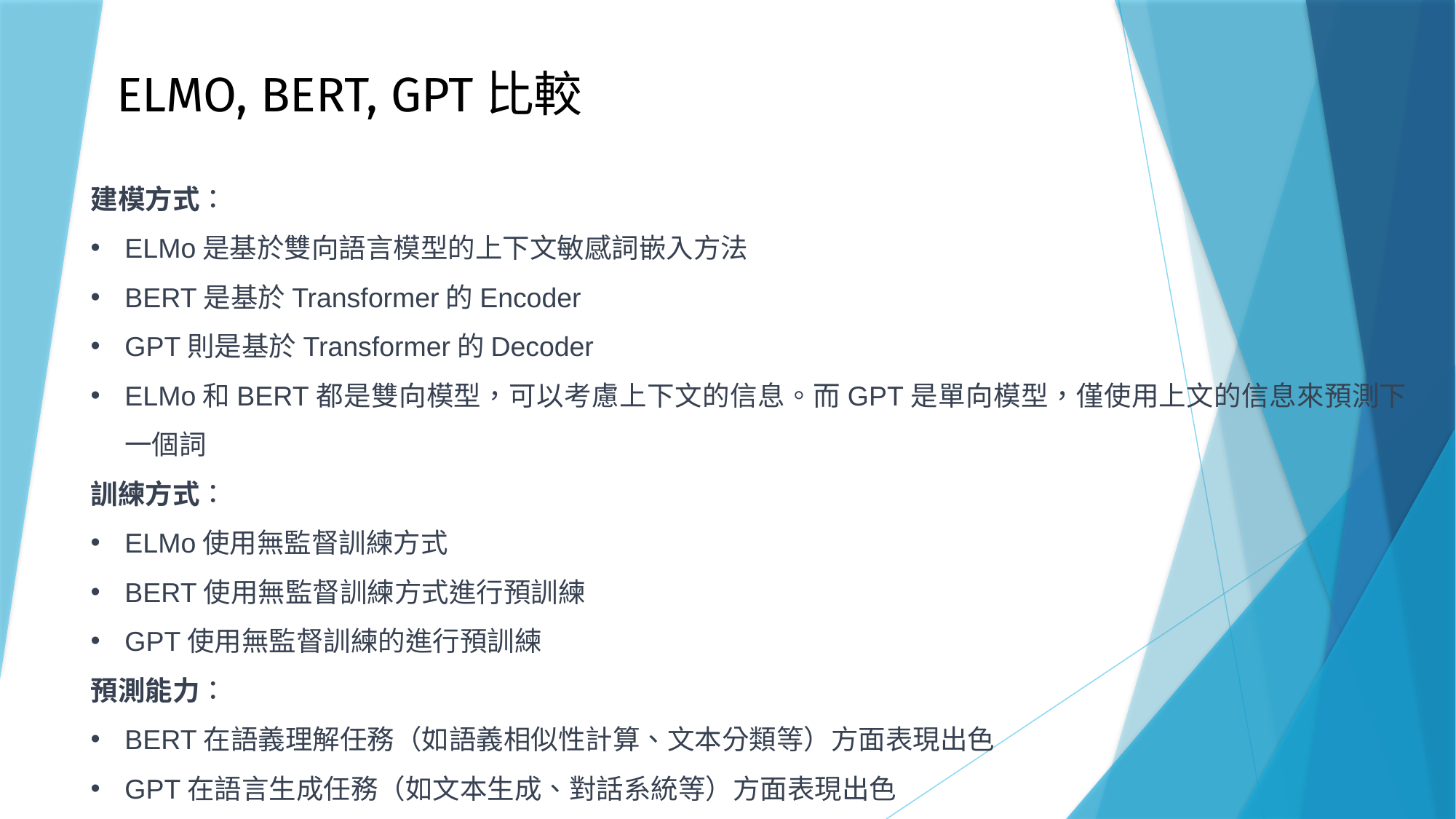

ELMO, BERT, GPT比較
建模方式：
ELMo是基於雙向語言模型的上下文敏感詞嵌入方法
BERT是基於Transformer的Encoder
GPT則是基於Transformer的Decoder
ELMo和BERT都是雙向模型，可以考慮上下文的信息。而GPT是單向模型，僅使用上文的信息來預測下一個詞
訓練方式：
ELMo使用無監督訓練方式
BERT使用無監督訓練方式進行預訓練
GPT使用無監督訓練的進行預訓練
預測能力：
BERT在語義理解任務（如語義相似性計算、文本分類等）方面表現出色
GPT在語言生成任務（如文本生成、對話系統等）方面表現出色